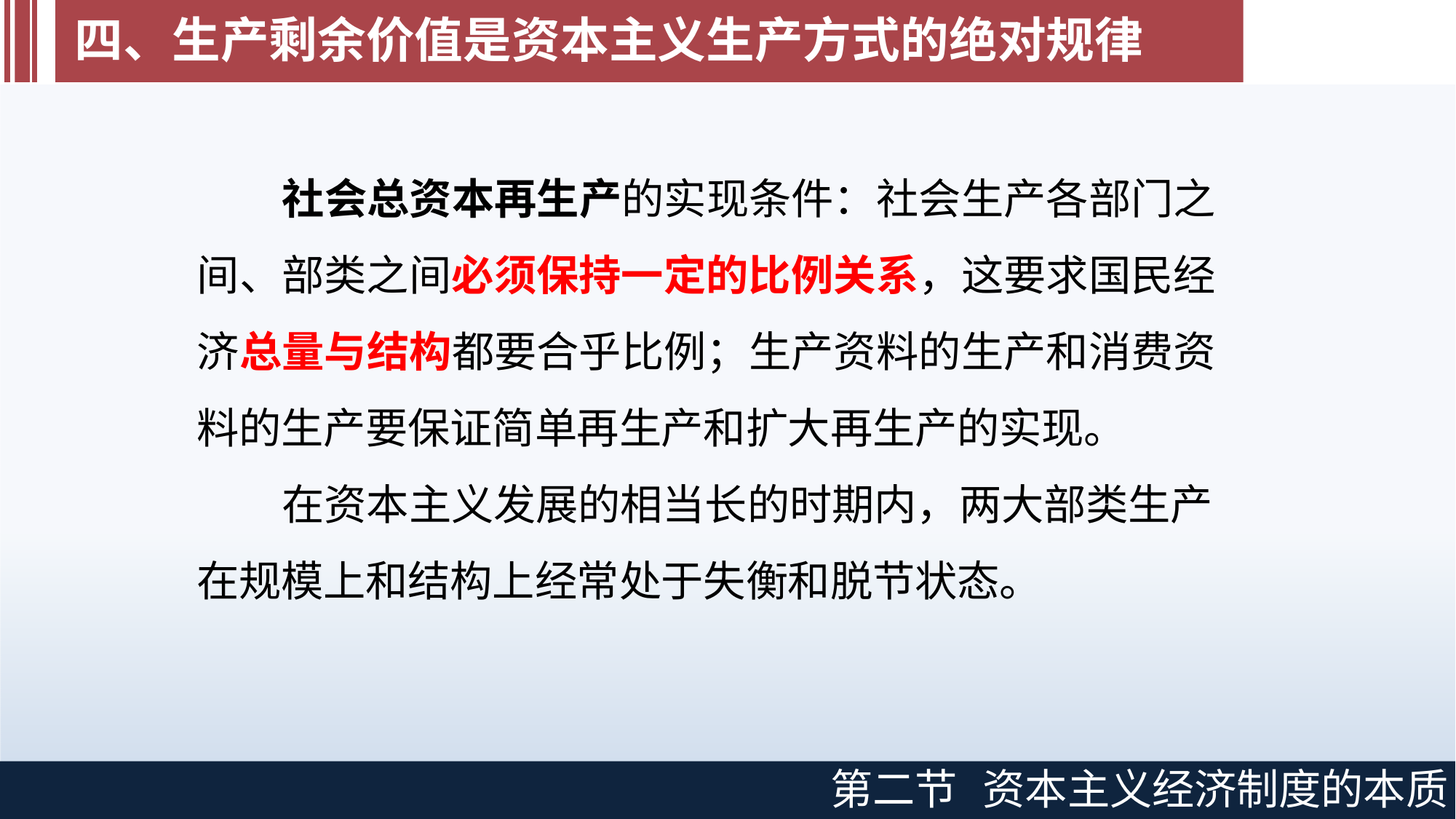

# 四、生产剩余价值是资本主义生产方式的绝对规律

社会总资本再生产的实现条件：社会生产各部门之 间、部类之间必须保持一定的比例关系，这要求国民经 济总量与结构都要合乎比例；生产资料的生产和消费资 料的生产要保证简单再生产和扩大再生产的实现。
在资本主义发展的相当长的时期内，两大部类生产 在规模上和结构上经常处于失衡和脱节状态。
第二节
资本主义经济制度的本质